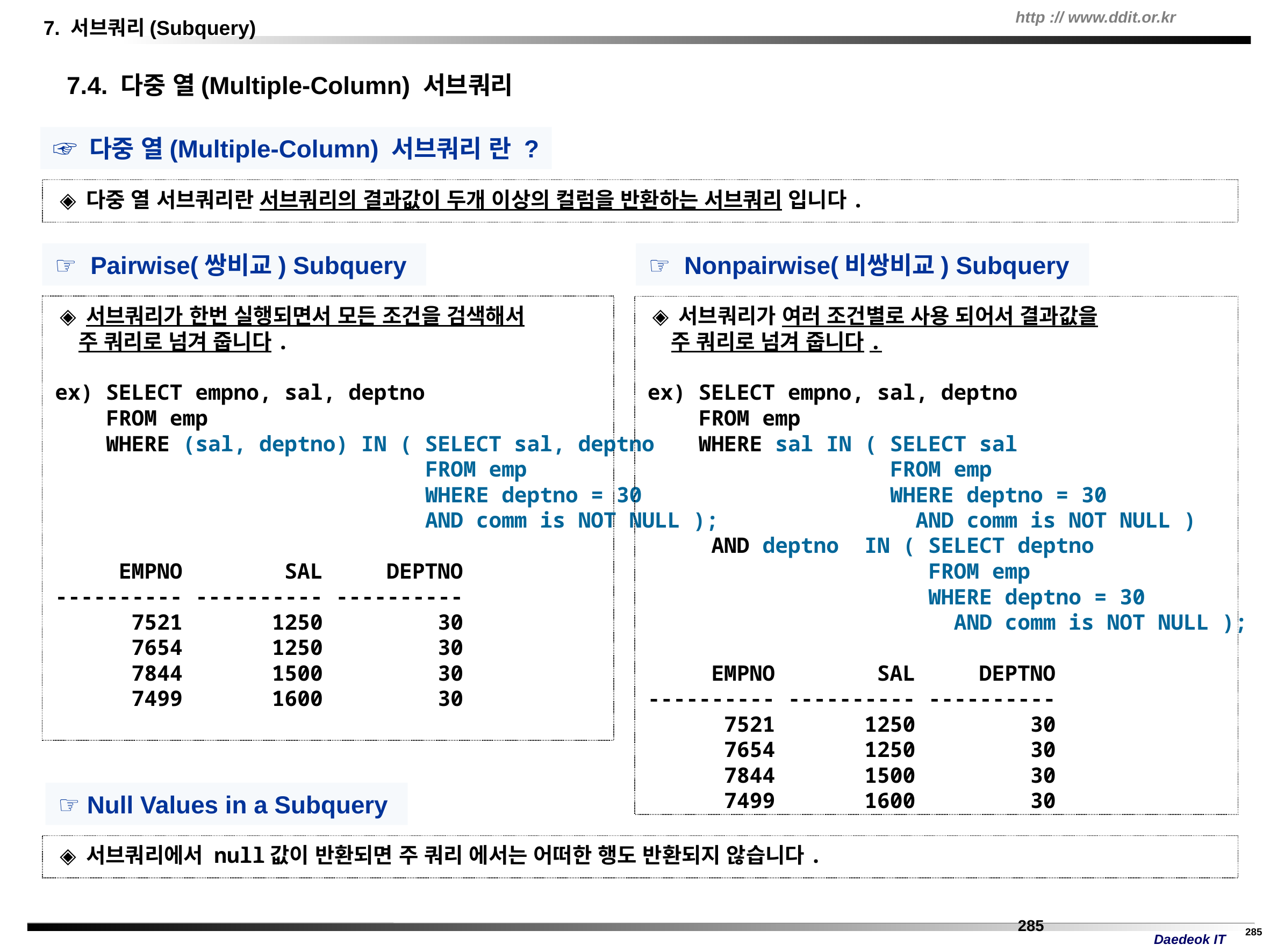

7. 서브쿼리(Subquery)
 7.4. 다중 열(Multiple-Column) 서브쿼리
☞ 다중 열(Multiple-Column) 서브쿼리 란 ?
 ◈ 다중 열 서브쿼리란 서브쿼리의 결과값이 두개 이상의 컬럼을 반환하는 서브쿼리 입니다.
☞  Pairwise(쌍비교) Subquery
☞  Nonpairwise(비쌍비교) Subquery
 ◈ 서브쿼리가 한번 실행되면서 모든 조건을 검색해서
    주 쿼리로 넘겨 줍니다.

ex) SELECT empno, sal, deptno
    FROM emp
    WHERE (sal, deptno) IN ( SELECT sal, deptno
                             FROM emp
                             WHERE deptno = 30
                             AND comm is NOT NULL );

     EMPNO        SAL     DEPTNO
---------- ---------- ----------
      7521       1250         30
      7654       1250         30
      7844       1500         30
      7499       1600         30
 ◈ 서브쿼리가 여러 조건별로 사용 되어서 결과값을
    주 쿼리로 넘겨 줍니다.

ex) SELECT empno, sal, deptno
    FROM emp
    WHERE sal IN ( SELECT sal
                   FROM emp
                   WHERE deptno = 30
                     AND comm is NOT NULL )
     AND deptno  IN ( SELECT deptno
                      FROM emp
                      WHERE deptno = 30
                        AND comm is NOT NULL );

     EMPNO        SAL     DEPTNO
---------- ---------- ----------
      7521       1250         30
      7654       1250         30
      7844       1500         30
      7499       1600         30
☞ Null Values in a Subquery
 ◈ 서브쿼리에서 null값이 반환되면 주 쿼리 에서는 어떠한 행도 반환되지 않습니다.
285